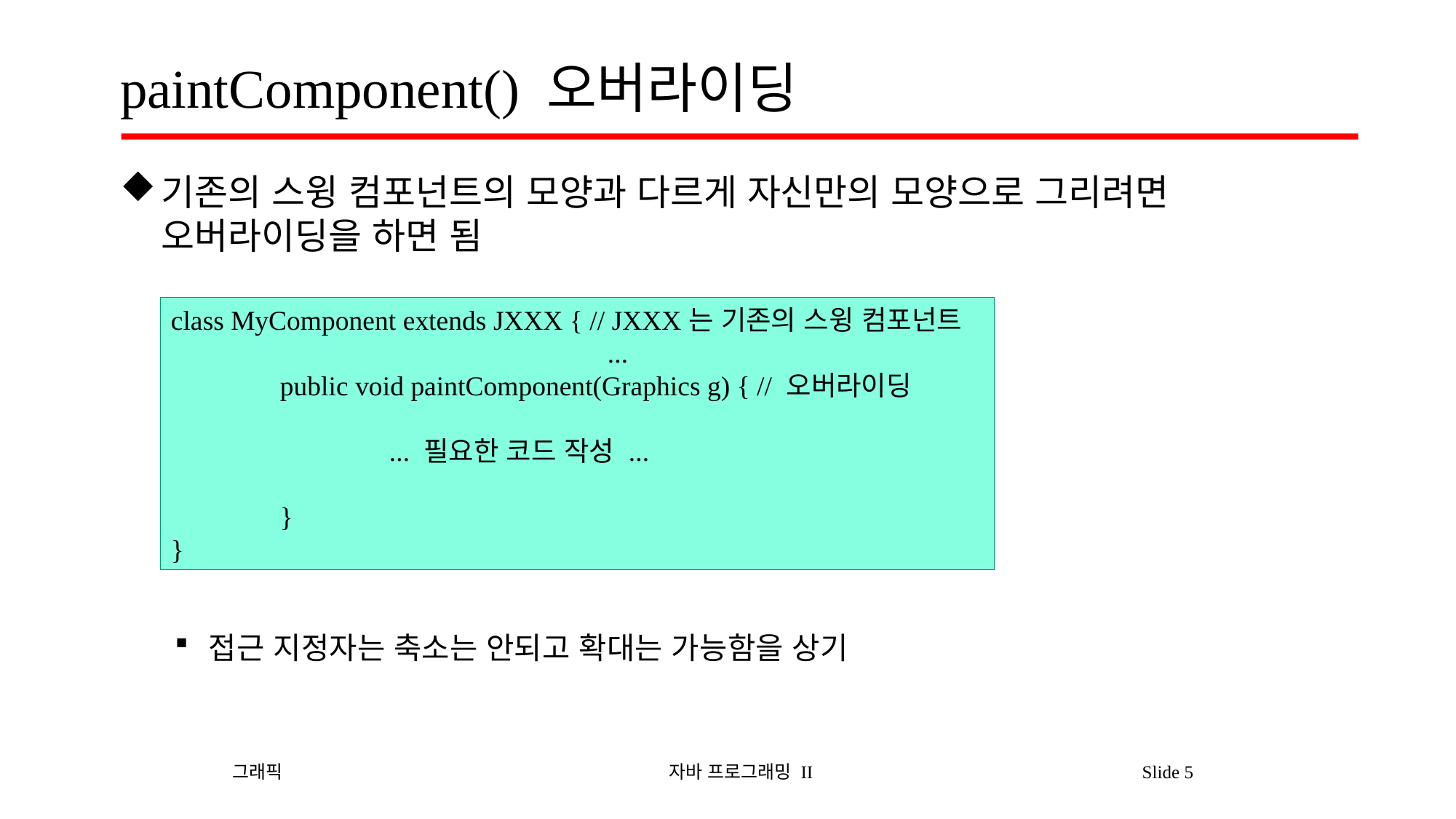

# paintComponent() 오버라이딩
기존의 스윙 컴포넌트의 모양과 다르게 자신만의 모양으로 그리려면 오버라이딩을 하면 됨

접근 지정자는 축소는 안되고 확대는 가능함을 상기

class MyComponent extends JXXX { // JXXX는 기존의 스윙 컴포넌트
				...
	public void paintComponent(Graphics g) { // 오버라이딩

		... 필요한 코드 작성 ...

	}
}